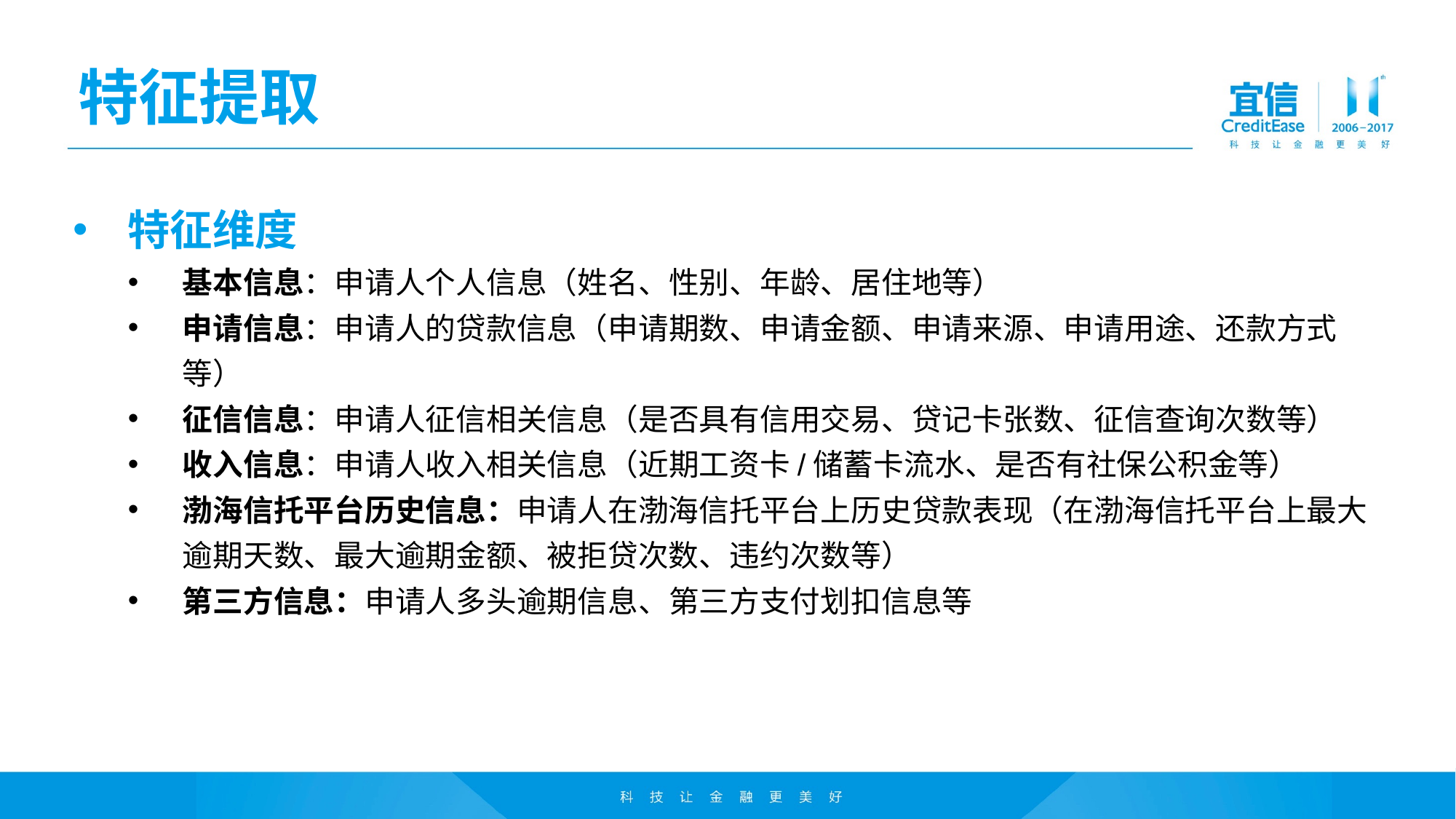

# 特征提取

特征维度
基本信息：申请人个人信息（姓名、性别、年龄、居住地等）
申请信息：申请人的贷款信息（申请期数、申请金额、申请来源、申请用途、还款方式等）
征信信息：申请人征信相关信息（是否具有信用交易、贷记卡张数、征信查询次数等）
收入信息：申请人收入相关信息（近期工资卡/储蓄卡流水、是否有社保公积金等）
渤海信托平台历史信息：申请人在渤海信托平台上历史贷款表现（在渤海信托平台上最大逾期天数、最大逾期金额、被拒贷次数、违约次数等）
第三方信息：申请人多头逾期信息、第三方支付划扣信息等